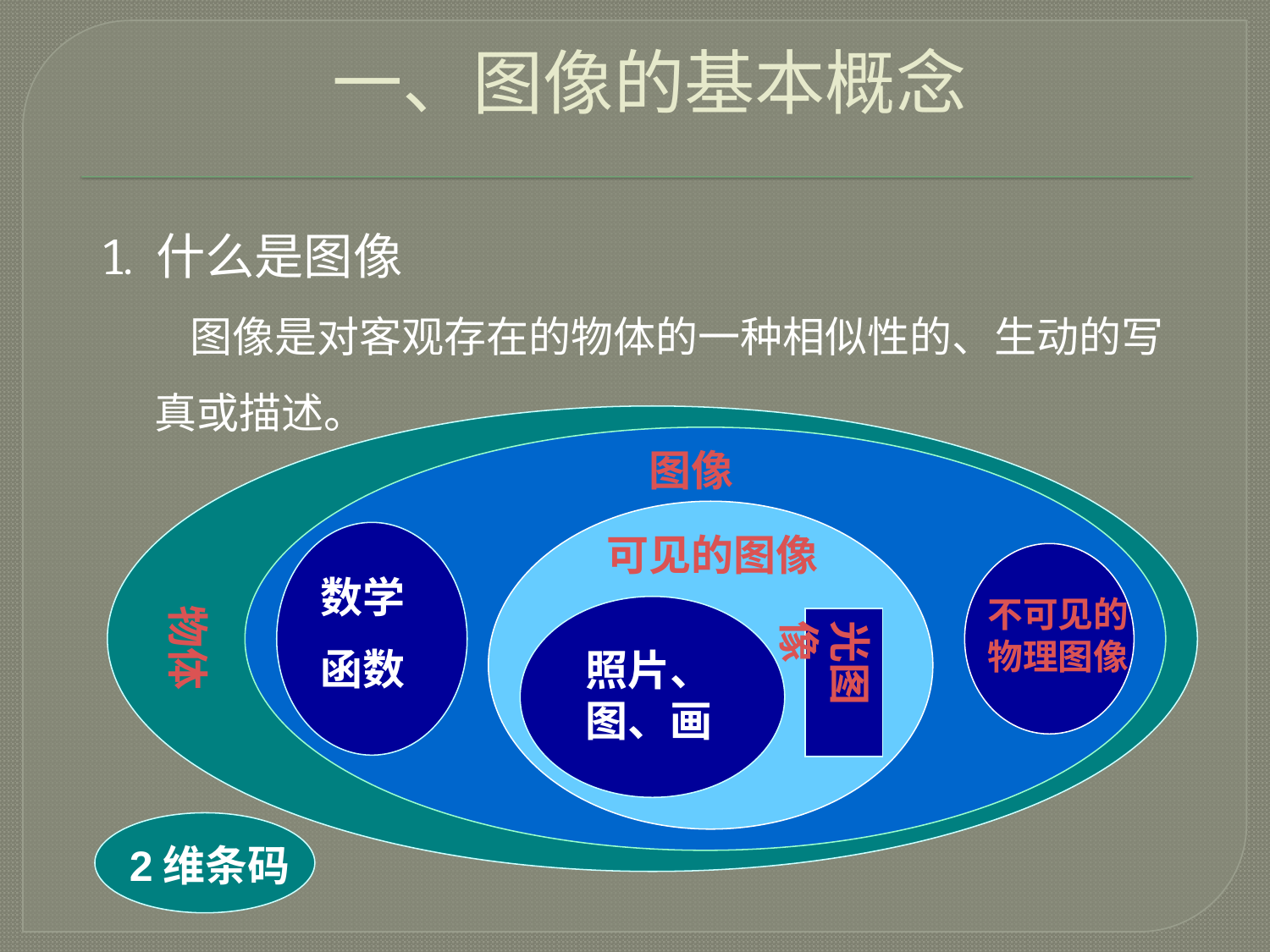

一、图像的基本概念
1. 什么是图像
        图像是对客观存在的物体的一种相似性的、生动的写真或描述。

图像

可见的图像

数学
函数

不可见的物理图像
物体

光图像
照片、图、画

2维条码